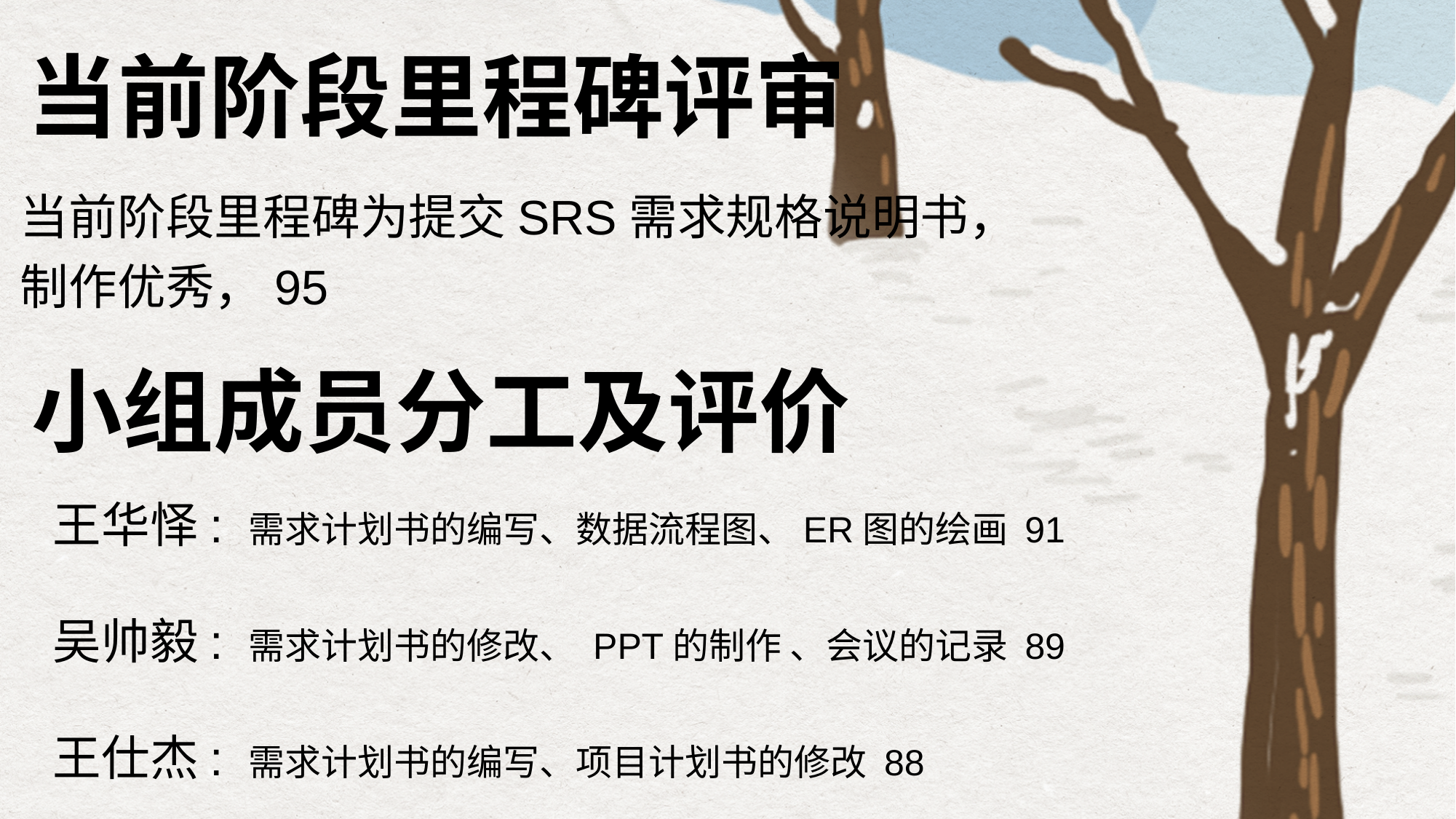

当前阶段里程碑评审
当前阶段里程碑为提交SRS需求规格说明书，
制作优秀，95
小组成员分工及评价
王华怿: 需求计划书的编写、数据流程图、ER图的绘画 91

吴帅毅: 需求计划书的修改、 PPT的制作 、会议的记录 89

王仕杰: 需求计划书的编写、项目计划书的修改 88